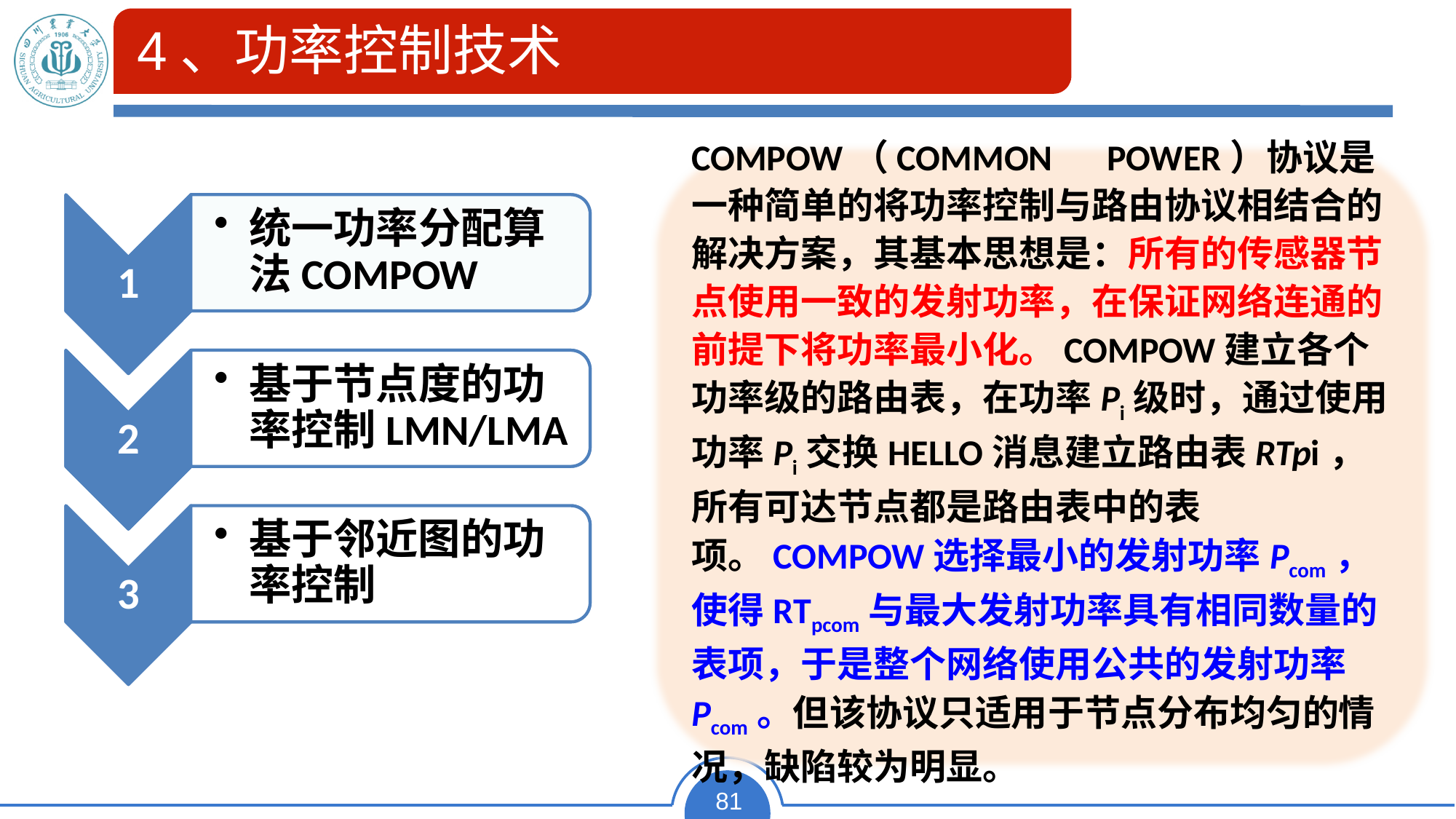

# 4、功率控制技术

COMPOW（COMMON　POWER）协议是一种简单的将功率控制与路由协议相结合的解决方案，其基本思想是：所有的传感器节点使用一致的发射功率，在保证网络连通的前提下将功率最小化。COMPOW建立各个功率级的路由表，在功率Pi级时，通过使用功率Pi交换HELLO消息建立路由表RTpi，所有可达节点都是路由表中的表项。COMPOW选择最小的发射功率Pcom，使得RTpcom与最大发射功率具有相同数量的表项，于是整个网络使用公共的发射功率Pcom。但该协议只适用于节点分布均匀的情况，缺陷较为明显。

1
统一功率分配算法COMPOW
2
基于节点度的功率控制LMN/LMA
3
基于邻近图的功率控制
1
统一功率分配算法COMPOW
2
基于节点度的功率控制LMN/LMA
3
基于邻近图的功率控制